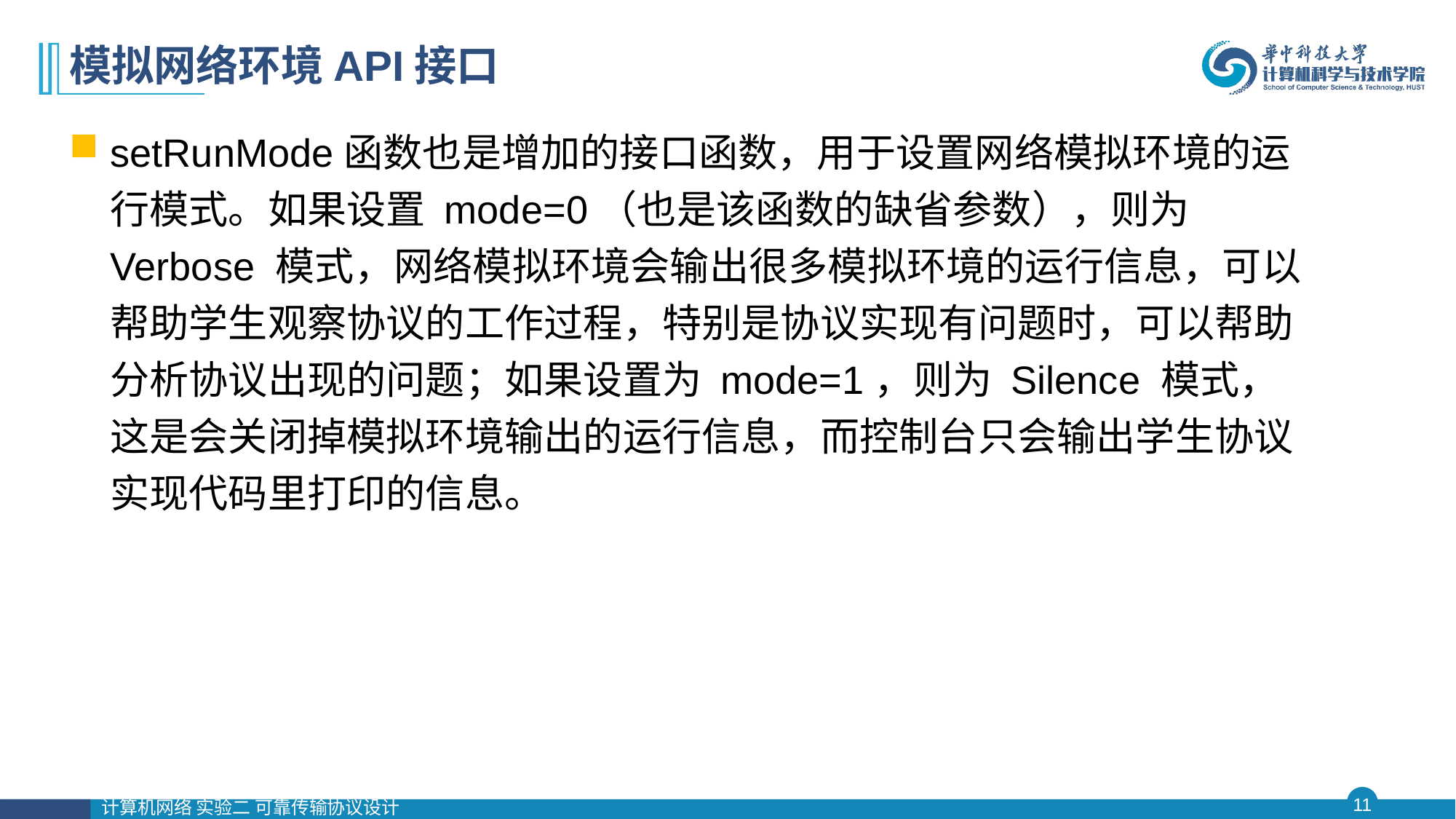

# 模拟网络环境API接口
setRunMode函数也是增加的接口函数，用于设置网络模拟环境的运行模式。如果设置 mode=0（也是该函数的缺省参数），则为 Verbose 模式，网络模拟环境会输出很多模拟环境的运行信息，可以帮助学生观察协议的工作过程，特别是协议实现有问题时，可以帮助分析协议出现的问题；如果设置为 mode=1，则为 Silence 模式，这是会关闭掉模拟环境输出的运行信息，而控制台只会输出学生协议实现代码里打印的信息。